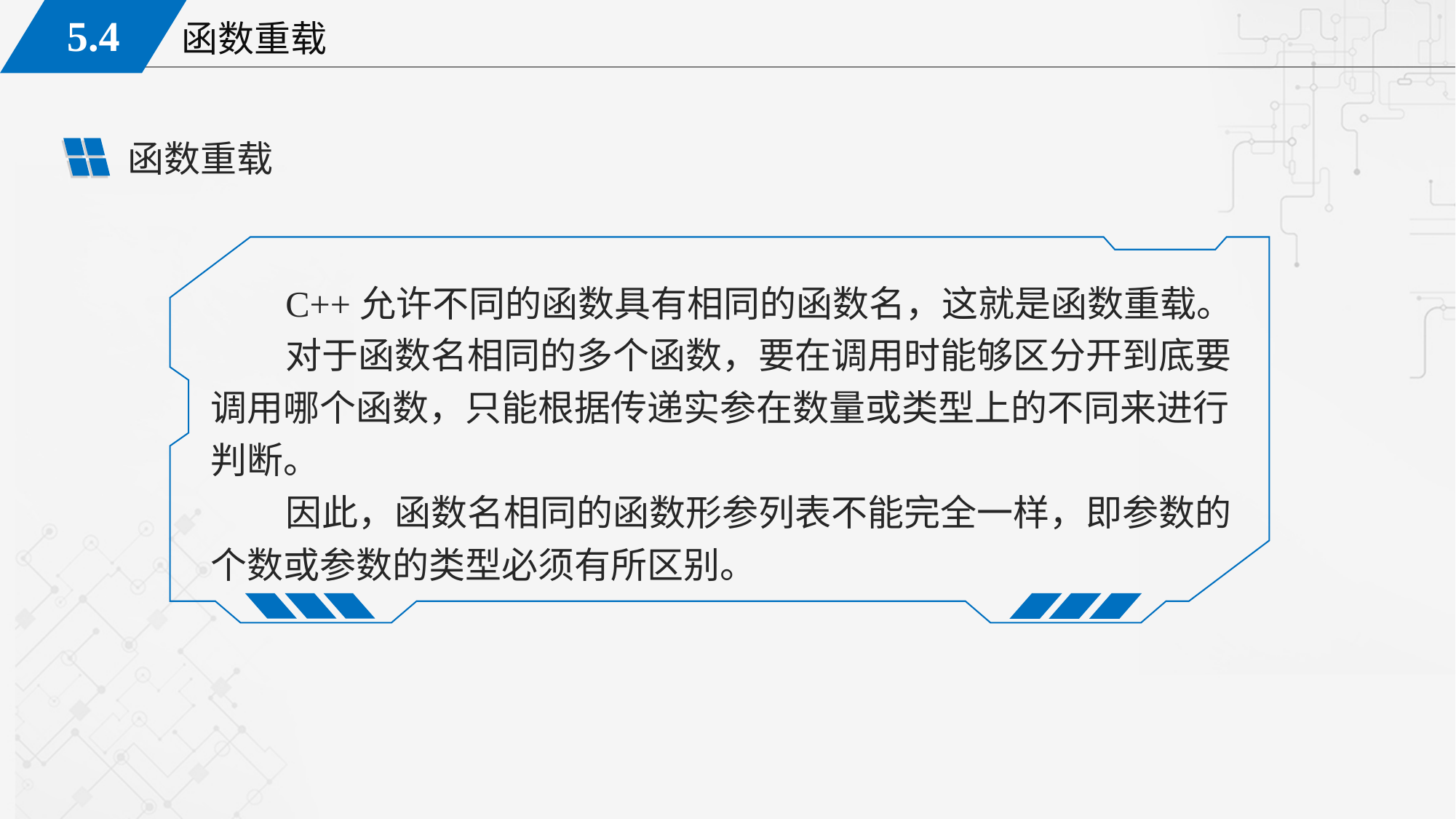

函数重载

C++允许不同的函数具有相同的函数名，这就是函数重载。
对于函数名相同的多个函数，要在调用时能够区分开到底要调用哪个函数，只能根据传递实参在数量或类型上的不同来进行判断。
因此，函数名相同的函数形参列表不能完全一样，即参数的个数或参数的类型必须有所区别。